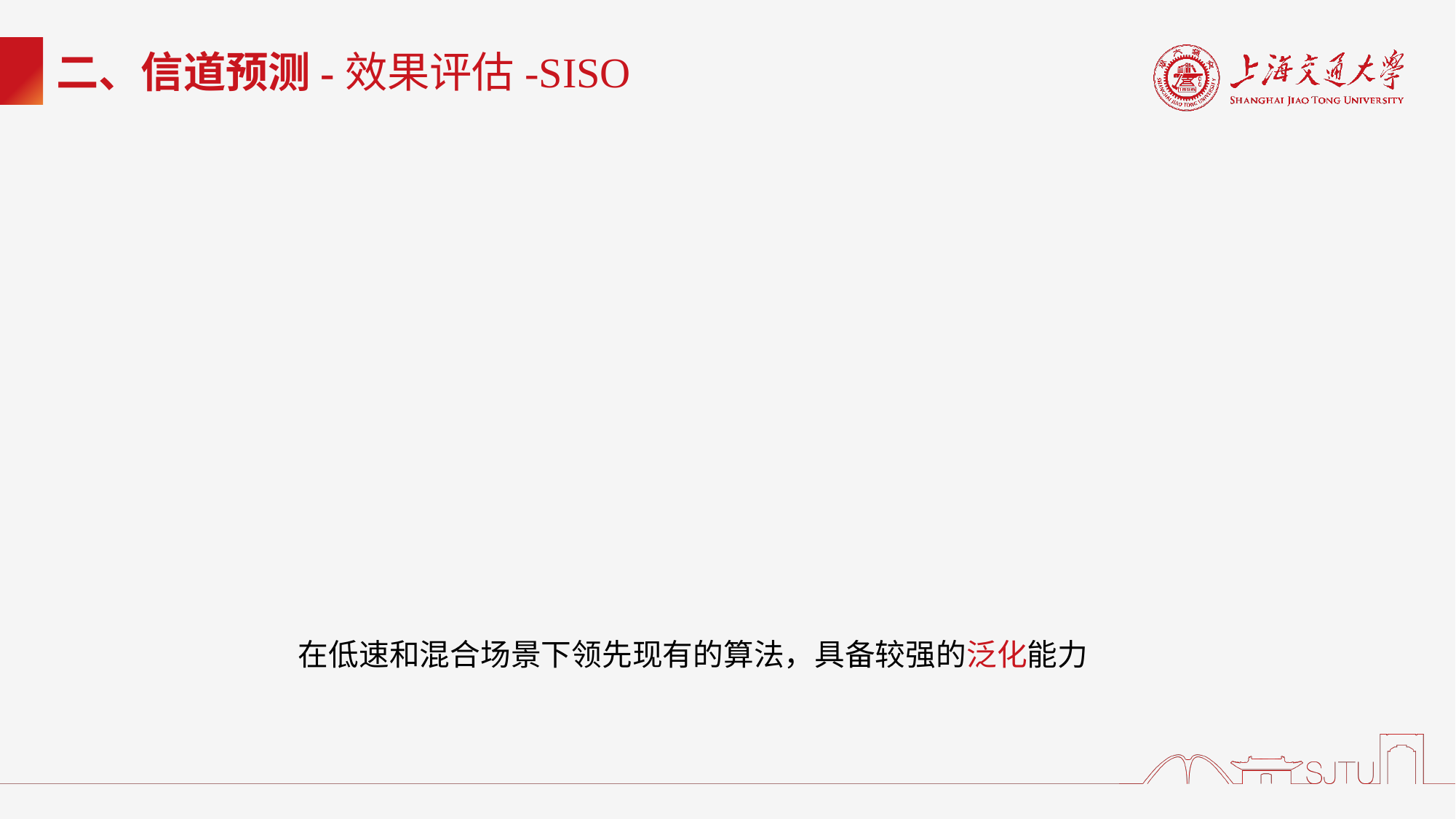

# 二、信道预测-效果评估-SISO
在低速和混合场景下领先现有的算法，具备较强的泛化能力